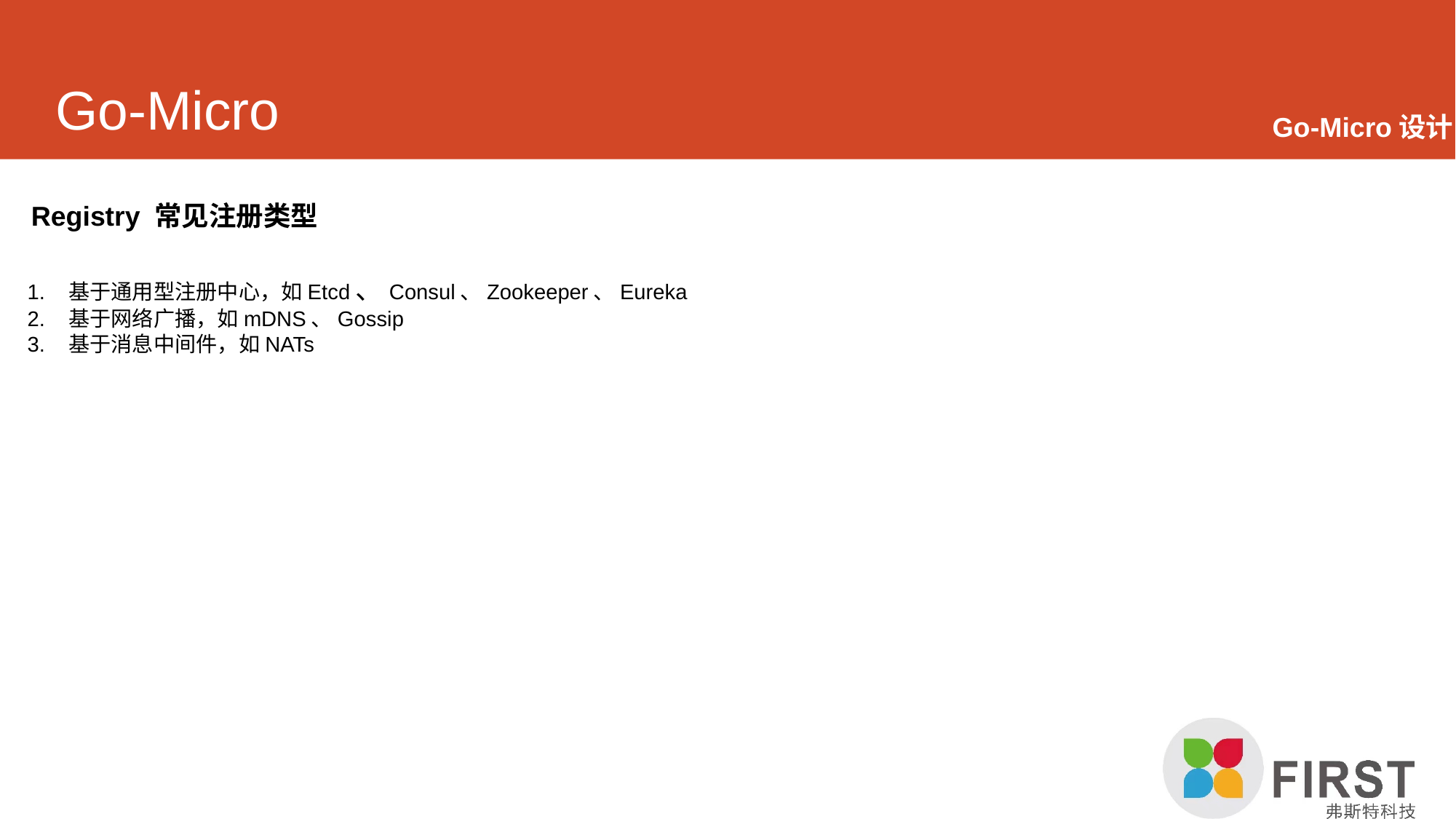

# Go-Micro
Go-Micro设计
Registry 常见注册类型
基于通用型注册中心，如Etcd、Consul、Zookeeper、Eureka
基于网络广播，如mDNS、Gossip
基于消息中间件，如NATs